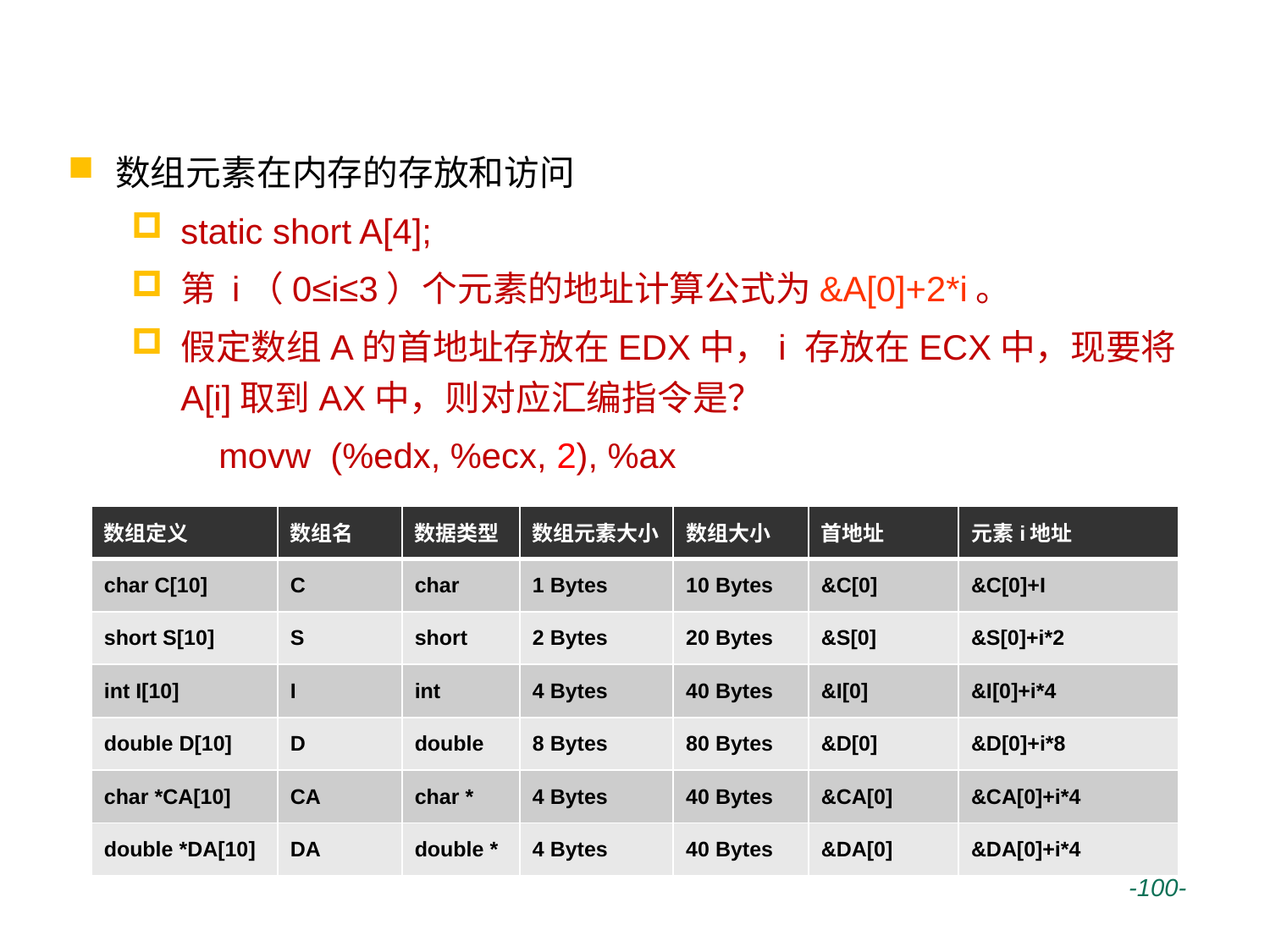

# 数组的分配和访问
数组元素在内存的存放和访问
static short A[4];
第 i（0≤i≤3）个元素的地址计算公式为&A[0]+2*i。
假定数组A的首地址存放在EDX中，i 存放在ECX中，现要将A[i]取到AX中，则对应汇编指令是？
         movw  (%edx, %ecx, 2), %ax
| 数组定义 | 数组名 | 数据类型 | 数组元素大小 | 数组大小 | 首地址 | 元素i地址 |
| --- | --- | --- | --- | --- | --- | --- |
| char C[10] | C | char | 1 Bytes | 10 Bytes | &C[0] | &C[0]+I |
| short S[10] | S | short | 2 Bytes | 20 Bytes | &S[0] | &S[0]+i\*2 |
| int I[10] | I | int | 4 Bytes | 40 Bytes | &I[0] | &I[0]+i\*4 |
| double D[10] | D | double | 8 Bytes | 80 Bytes | &D[0] | &D[0]+i\*8 |
| char \*CA[10] | CA | char \* | 4 Bytes | 40 Bytes | &CA[0] | &CA[0]+i\*4 |
| double \*DA[10] | DA | double \* | 4 Bytes | 40 Bytes | &DA[0] | &DA[0]+i\*4 |
 -100-